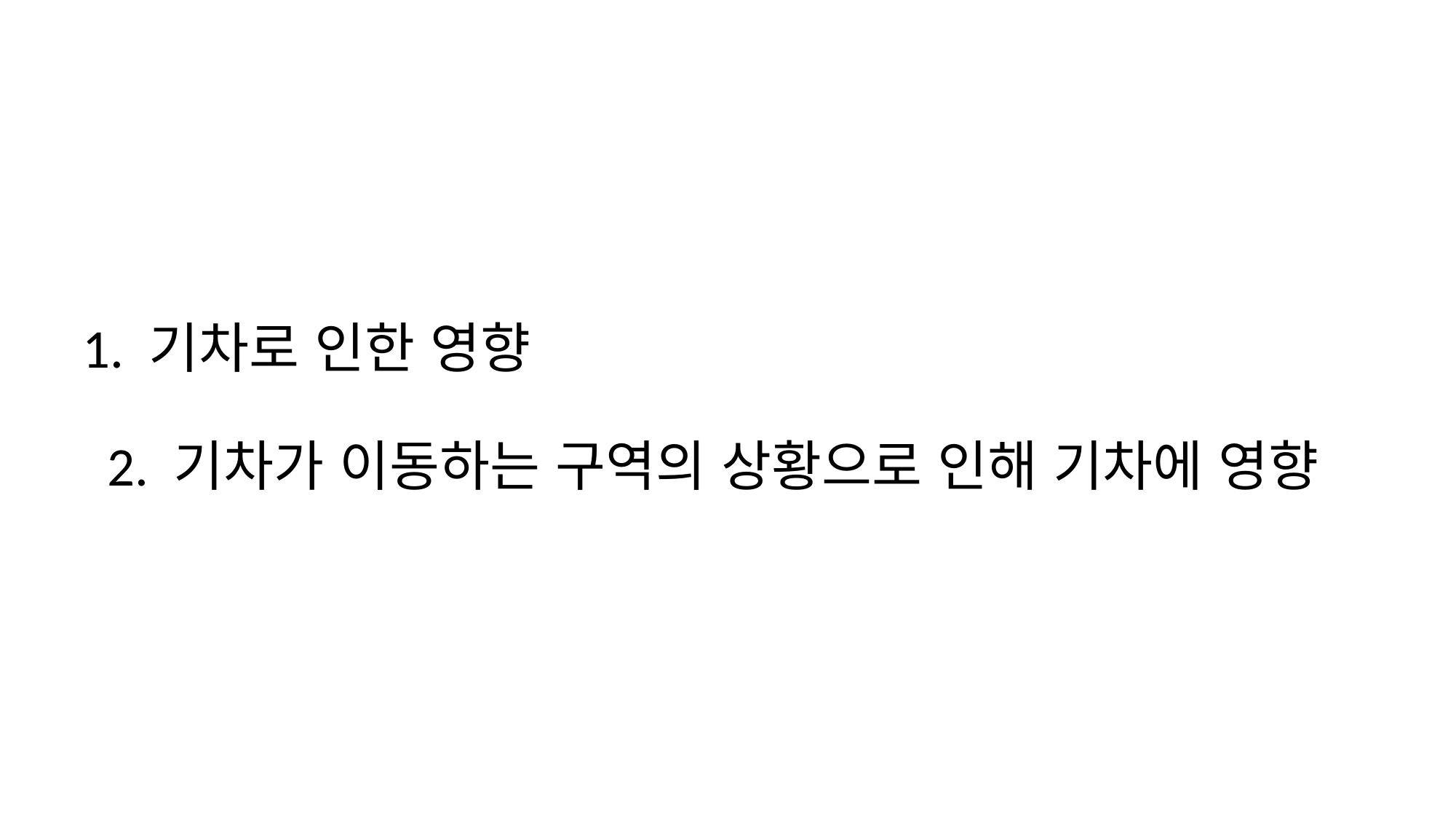

# 1. 기차로 인한 영향 2. 기차가 이동하는 구역의 상황으로 인해 기차에 영향